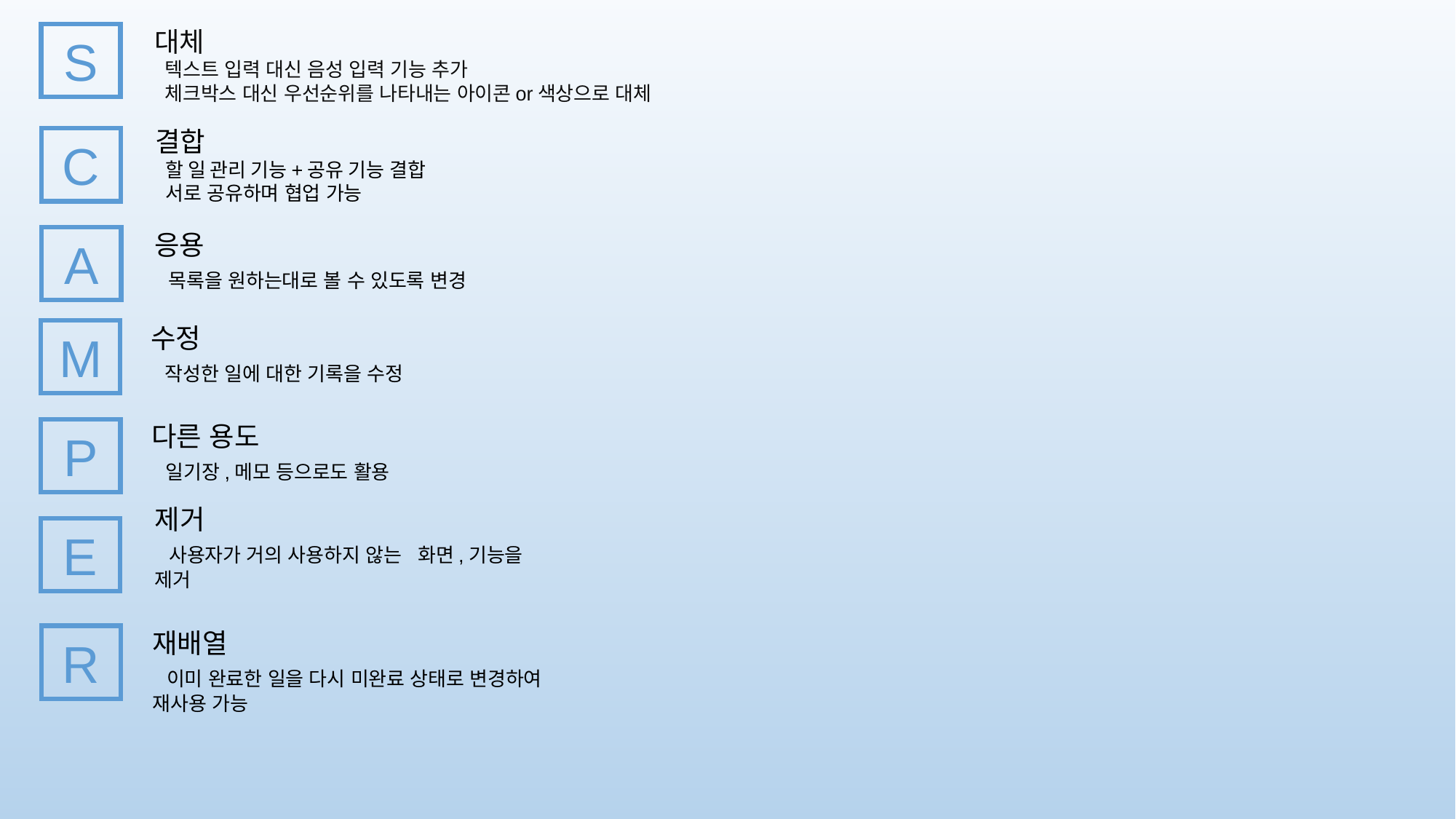

대체
 텍스트 입력 대신 음성 입력 기능 추가
 체크박스 대신 우선순위를 나타내는 아이콘or색상으로 대체
S

결합
 할 일 관리 기능+공유 기능 결합
 서로 공유하며 협업 가능
C
A
응용
 목록을 원하는대로 볼 수 있도록 변경
M
수정
 작성한 일에 대한 기록을 수정
P
다른 용도
 일기장,메모 등으로도 활용
제거
 사용자가 거의 사용하지 않는   화면,기능을 제거
E
R
재배열
 이미 완료한 일을 다시 미완료 상태로 변경하여 재사용 가능